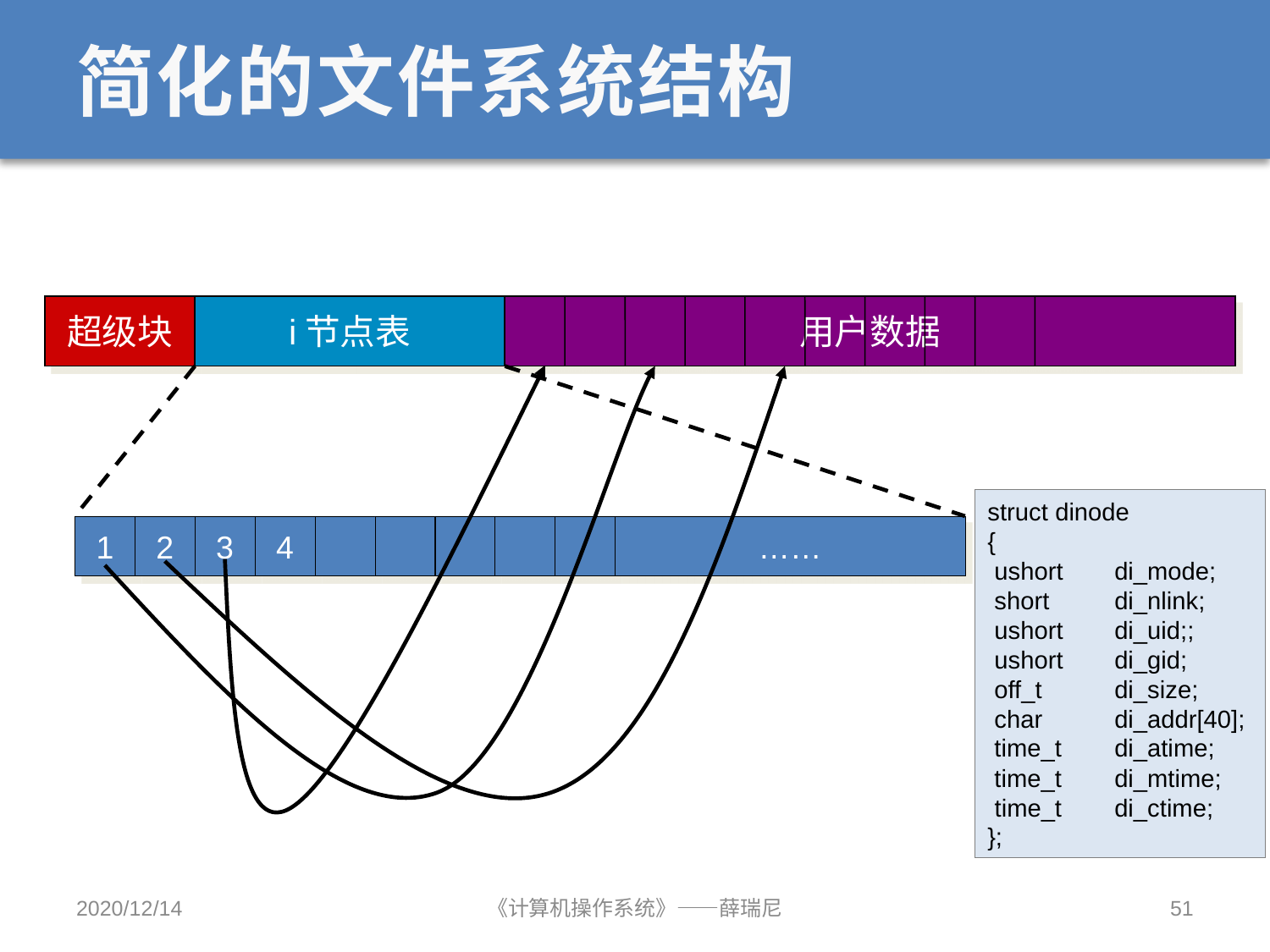

# 简化的文件系统结构
超级块
i节点表
用户数据

struct dinode
{
 ushort 	di_mode; 
 short 	di_nlink;  
 ushort 	di_uid;;
 ushort 	di_gid; 
 off_t	di_size; 
 char 	di_addr[40]; 
 time_t 	di_atime;
 time_t 	di_mtime;
 time_t 	di_ctime;
};
1
2
3
4

……
2020/12/14
《计算机操作系统》——薛瑞尼
51